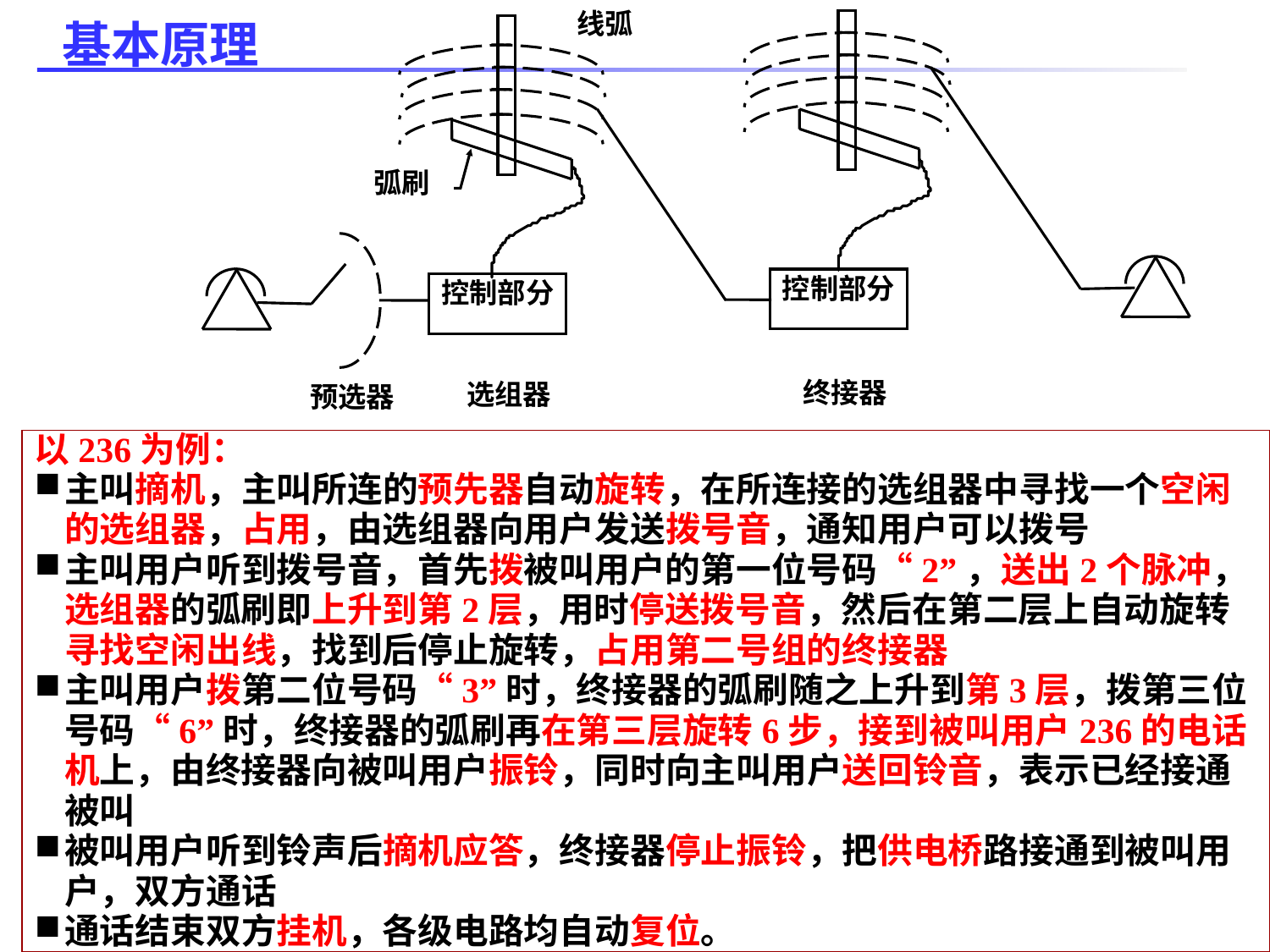

# 基本原理
线弧

弧刷

控制部分
控制部分

终接器
选组器
预选器
以236为例：
主叫摘机，主叫所连的预先器自动旋转，在所连接的选组器中寻找一个空闲的选组器，占用，由选组器向用户发送拨号音，通知用户可以拨号
主叫用户听到拨号音，首先拨被叫用户的第一位号码“2”，送出2个脉冲，选组器的弧刷即上升到第2层，用时停送拨号音，然后在第二层上自动旋转寻找空闲出线，找到后停止旋转，占用第二号组的终接器
主叫用户拨第二位号码“3”时，终接器的弧刷随之上升到第3层，拨第三位号码“6”时，终接器的弧刷再在第三层旋转6步，接到被叫用户236的电话机上，由终接器向被叫用户振铃，同时向主叫用户送回铃音，表示已经接通被叫
被叫用户听到铃声后摘机应答，终接器停止振铃，把供电桥路接通到被叫用户，双方通话
通话结束双方挂机，各级电路均自动复位。